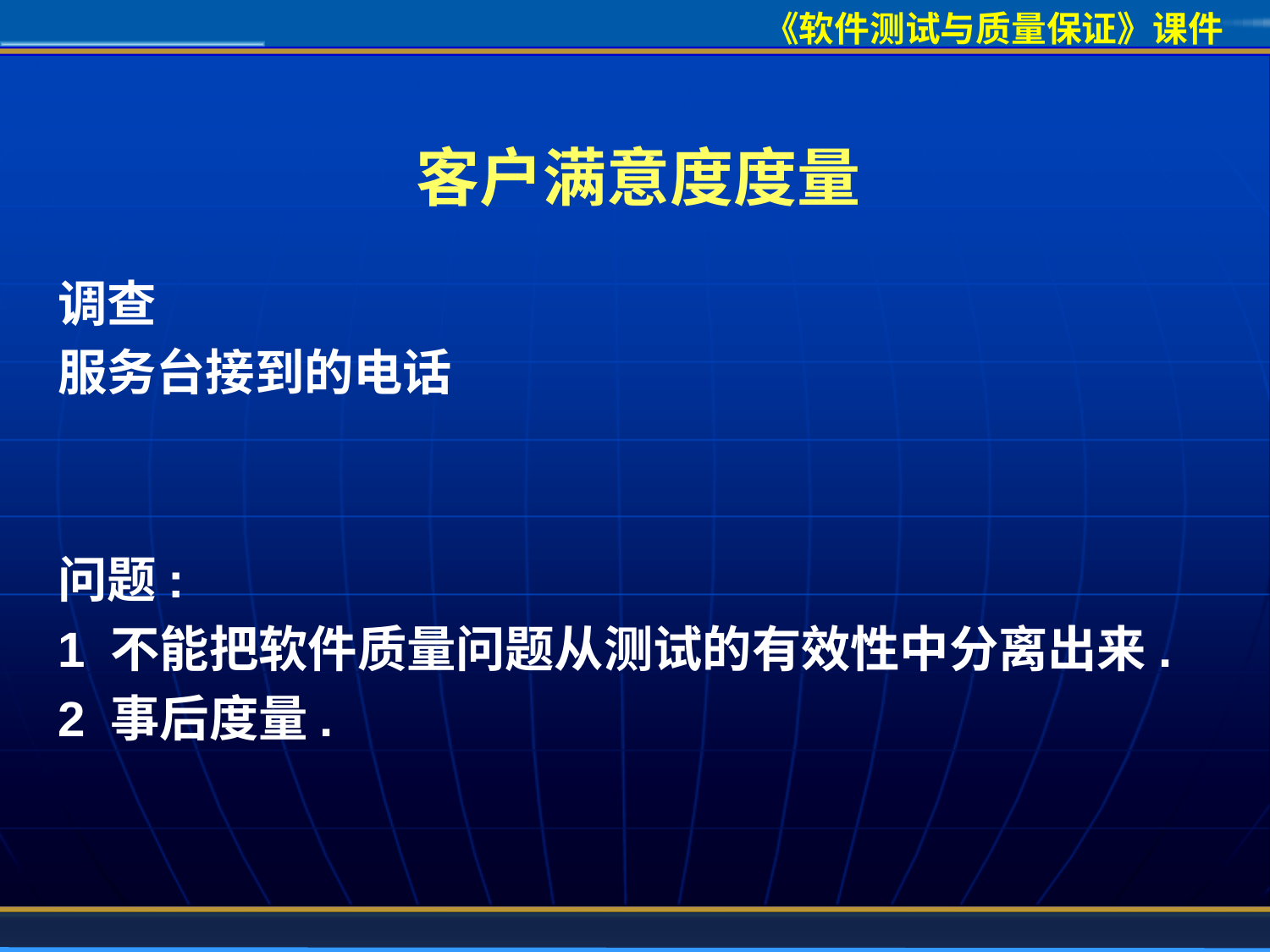

# 客户满意度度量
调查
服务台接到的电话

问题:
1 不能把软件质量问题从测试的有效性中分离出来.
2 事后度量.